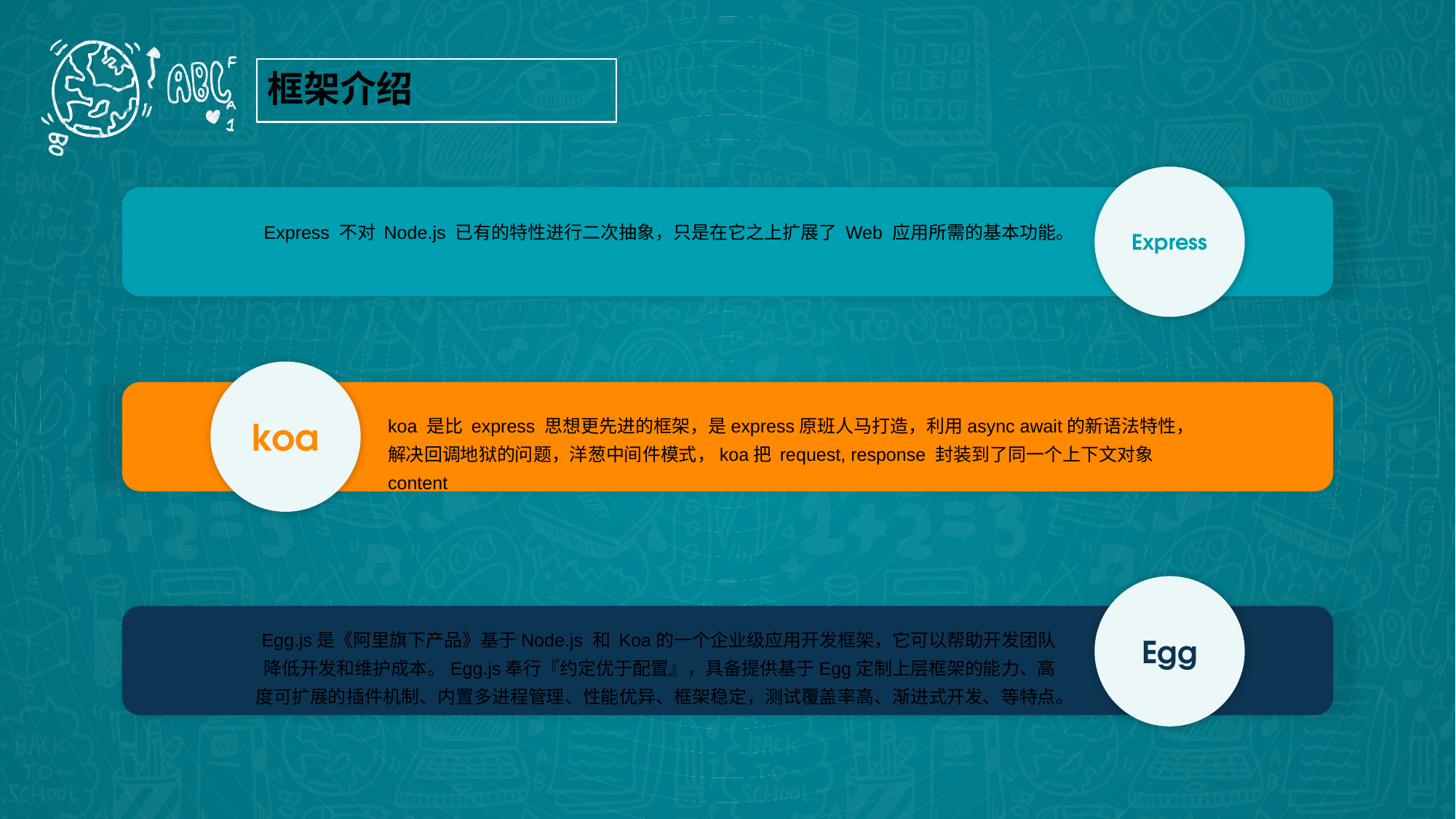

框架介绍
Express

Express 不对 Node.js 已有的特性进行二次抽象，只是在它之上扩展了 Web 应用所需的基本功能。
koa

koa 是比 express 思想更先进的框架，是express原班人马打造，利用async await的新语法特性，解决回调地狱的问题，洋葱中间件模式，koa把 request, response 封装到了同一个上下文对象 content
Egg

Egg.js是《阿里旗下产品》基于Node.js 和 Koa的一个企业级应用开发框架，它可以帮助开发团队降低开发和维护成本。Egg.js奉行『约定优于配置』，具备提供基于Egg定制上层框架的能力、高度可扩展的插件机制、内置多进程管理、性能优异、框架稳定，测试覆盖率高、渐进式开发、等特点。